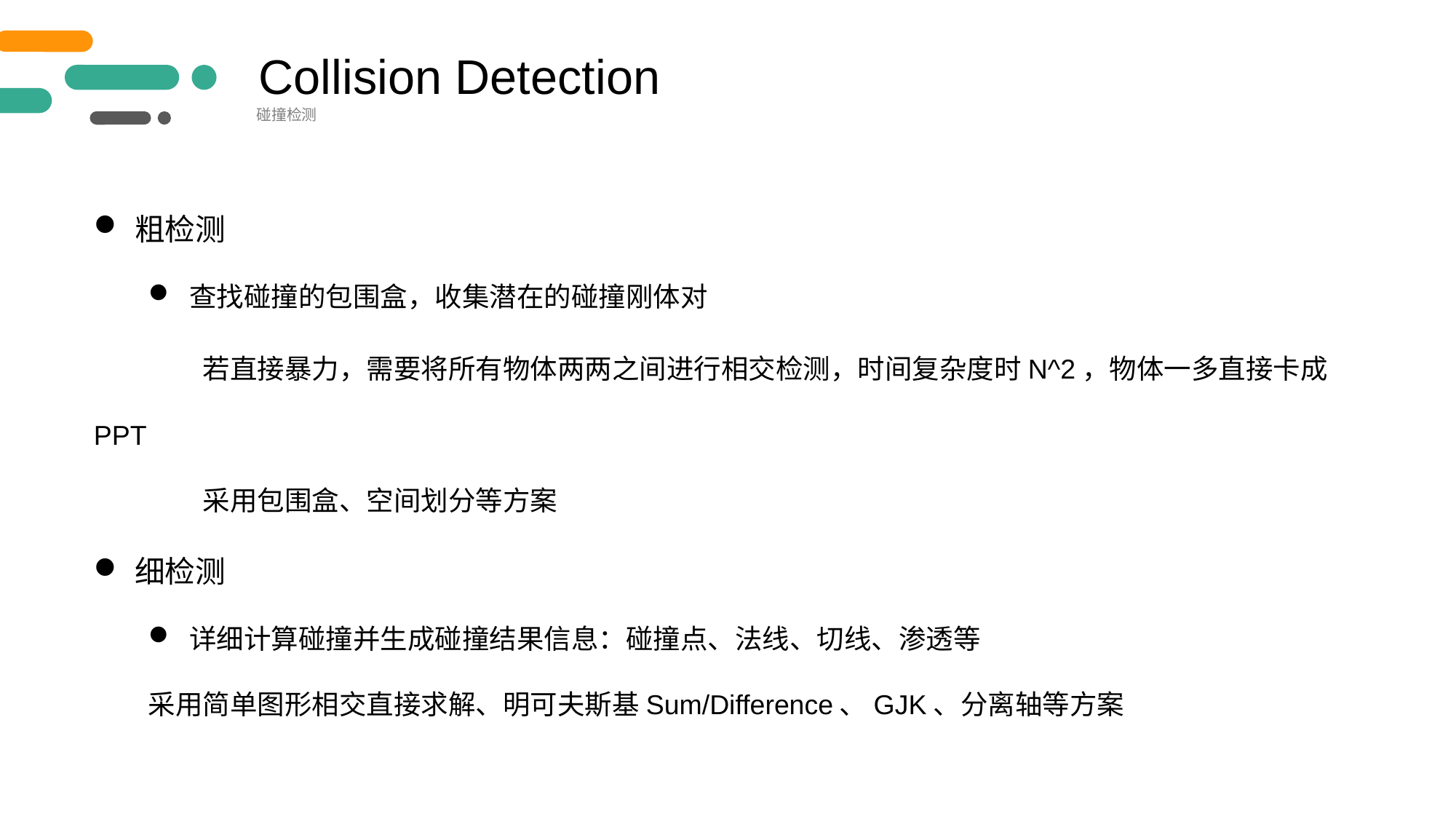

Collision Detection
碰撞检测
粗检测
查找碰撞的包围盒，收集潜在的碰撞刚体对
	若直接暴力，需要将所有物体两两之间进行相交检测，时间复杂度时N^2，物体一多直接卡成PPT
	采用包围盒、空间划分等方案
细检测
详细计算碰撞并生成碰撞结果信息：碰撞点、法线、切线、渗透等
采用简单图形相交直接求解、明可夫斯基Sum/Difference、GJK、分离轴等方案